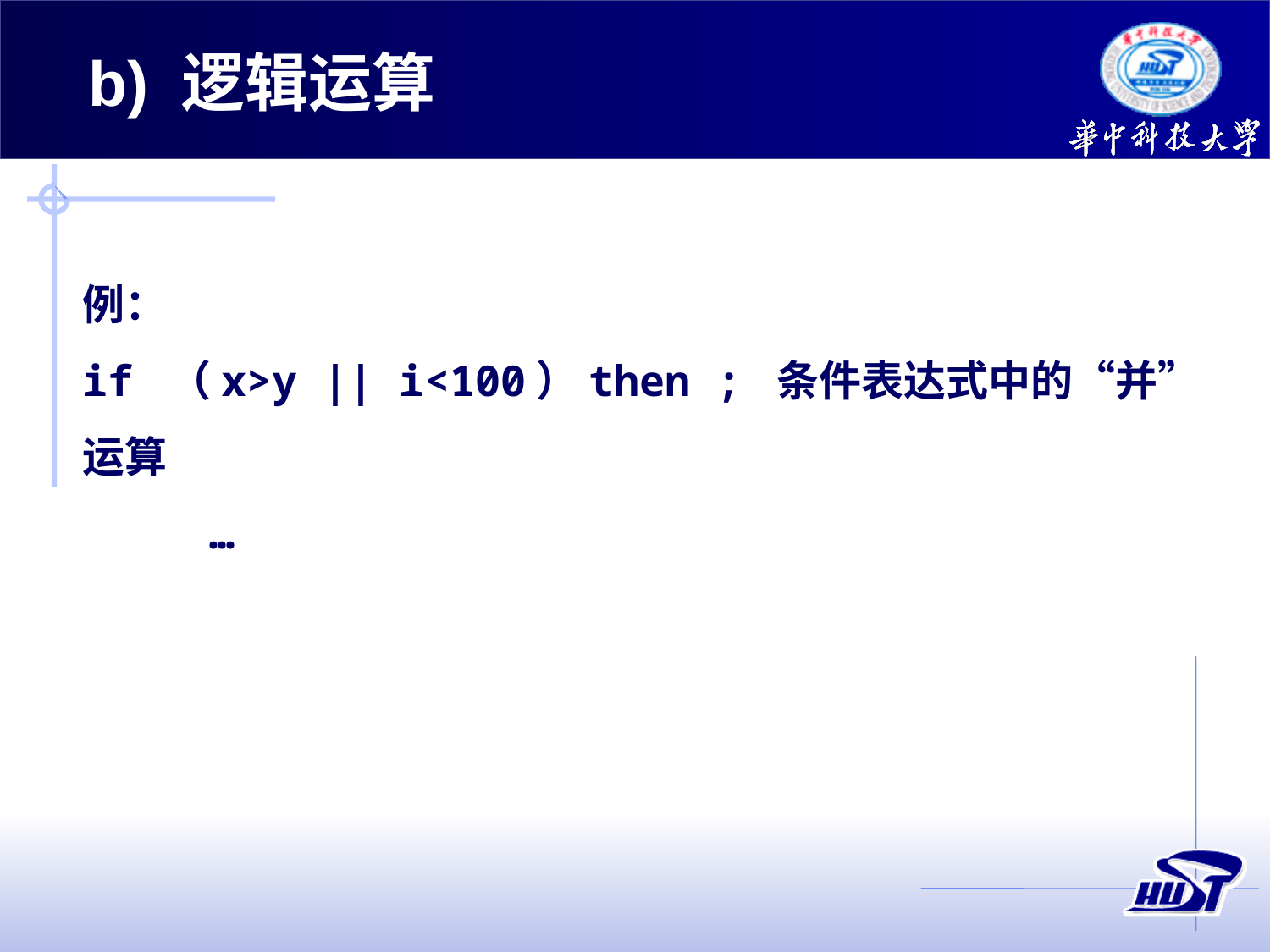

b) 逻辑运算
例：
if （x>y || i<100）then ; 条件表达式中的“并”运算
 	…